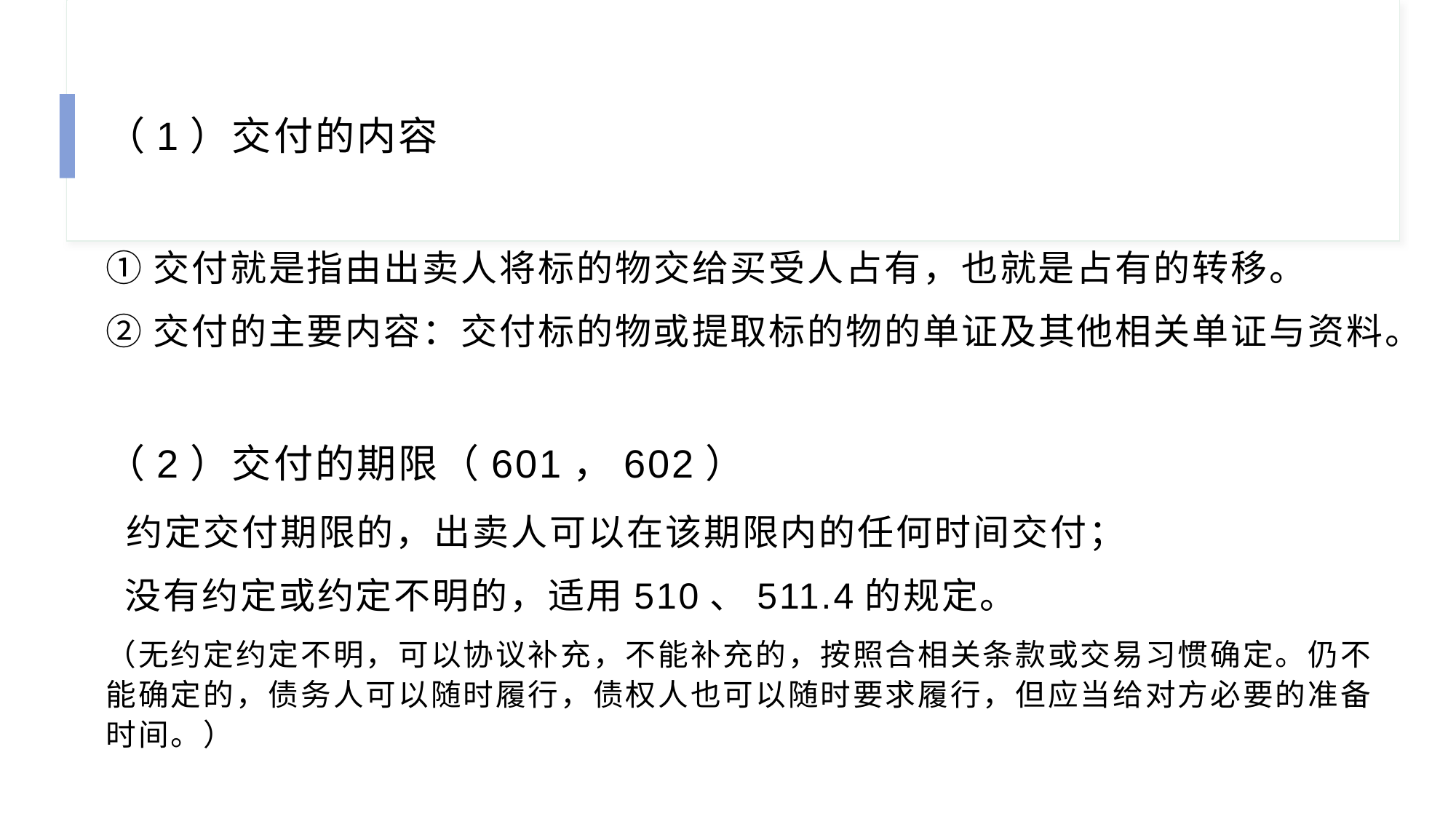

（1）交付的内容

①交付就是指由出卖人将标的物交给买受人占有，也就是占有的转移。
②交付的主要内容：交付标的物或提取标的物的单证及其他相关单证与资料。

（2）交付的期限（601，602）
 约定交付期限的，出卖人可以在该期限内的任何时间交付；
 没有约定或约定不明的，适用510、511.4的规定。
（无约定约定不明，可以协议补充，不能补充的，按照合相关条款或交易习惯确定。仍不能确定的，债务人可以随时履行，债权人也可以随时要求履行，但应当给对方必要的准备时间。）